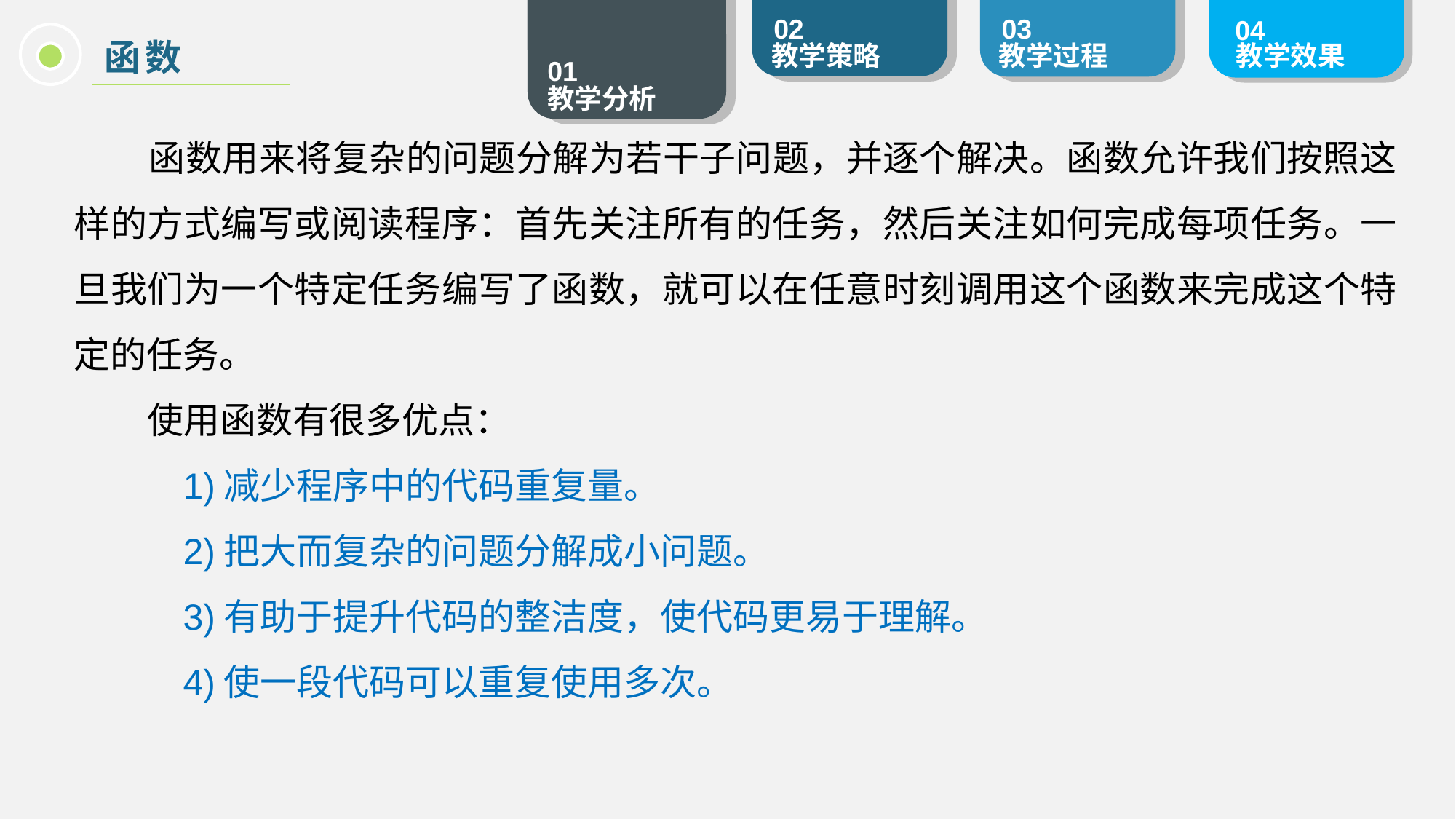

函数
    函数用来将复杂的问题分解为若干子问题，并逐个解决。函数允许我们按照这样的方式编写或阅读程序：首先关注所有的任务，然后关注如何完成每项任务。一旦我们为一个特定任务编写了函数，就可以在任意时刻调用这个函数来完成这个特定的任务。
    使用函数有很多优点：
减少程序中的代码重复量。
把大而复杂的问题分解成小问题。
有助于提升代码的整洁度，使代码更易于理解。
使一段代码可以重复使用多次。